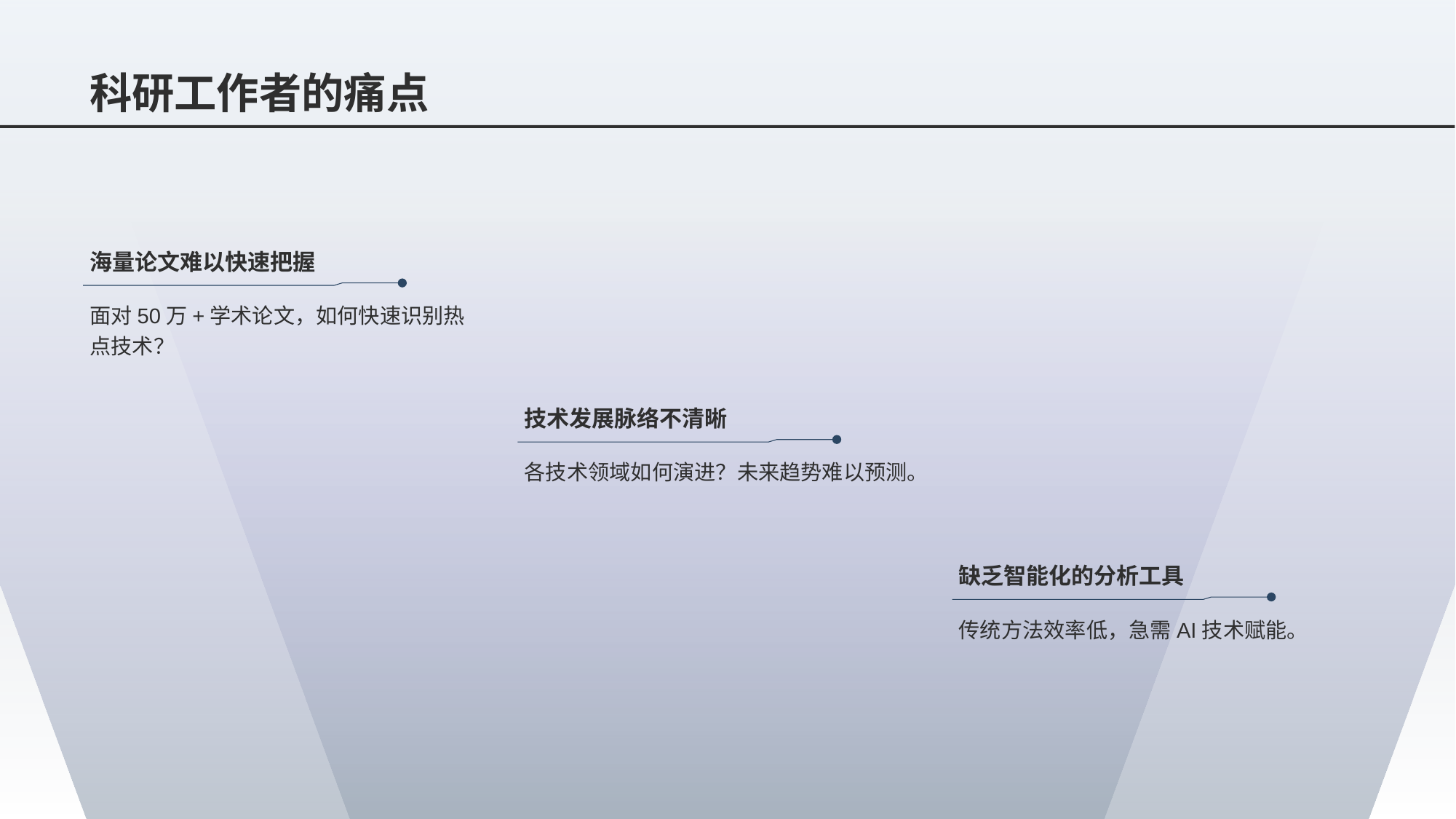

# 科研工作者的痛点

海量论文难以快速把握

面对50万+学术论文，如何快速识别热点技术？
技术发展脉络不清晰

各技术领域如何演进？未来趋势难以预测。
缺乏智能化的分析工具

传统方法效率低，急需AI技术赋能。